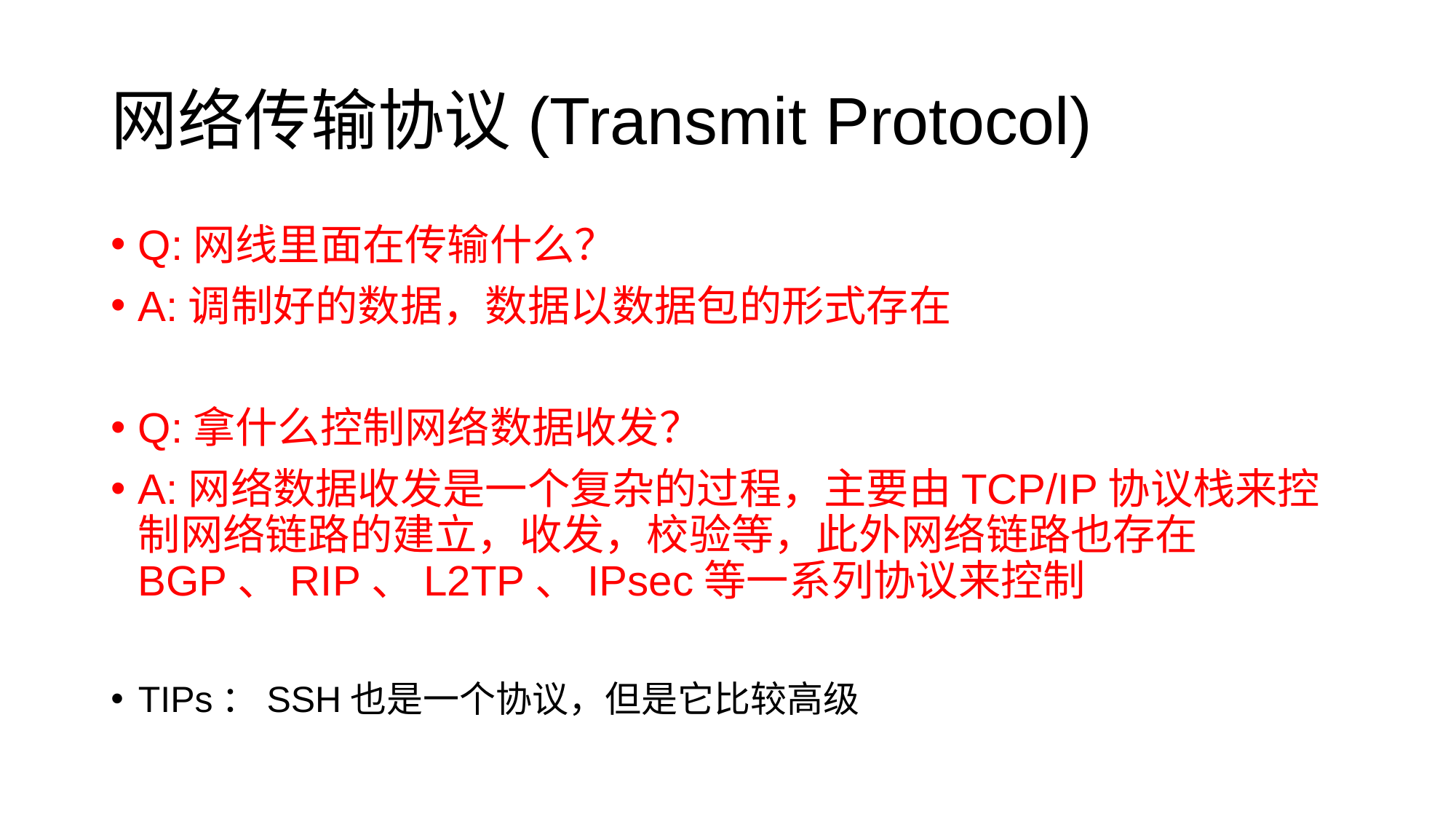

# 网络传输协议(Transmit Protocol)
Q:网线里面在传输什么？
A:调制好的数据，数据以数据包的形式存在

Q:拿什么控制网络数据收发？
A:网络数据收发是一个复杂的过程，主要由TCP/IP协议栈来控制网络链路的建立，收发，校验等，此外网络链路也存在BGP、RIP、L2TP、IPsec等一系列协议来控制

TIPs：SSH也是一个协议，但是它比较高级